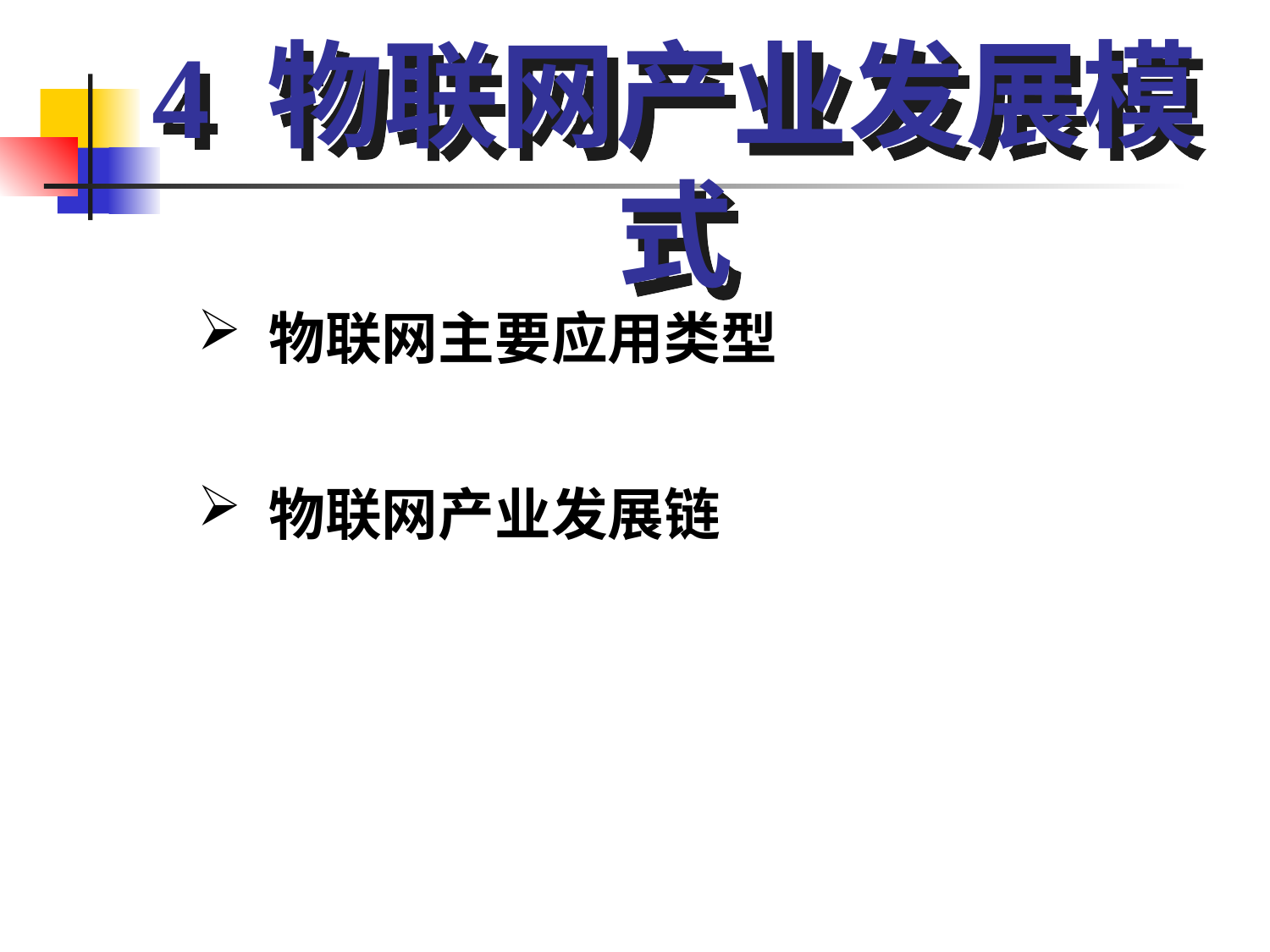

4 物联网产业发展模式
 物联网主要应用类型

 物联网产业发展链

 物联网应用案例